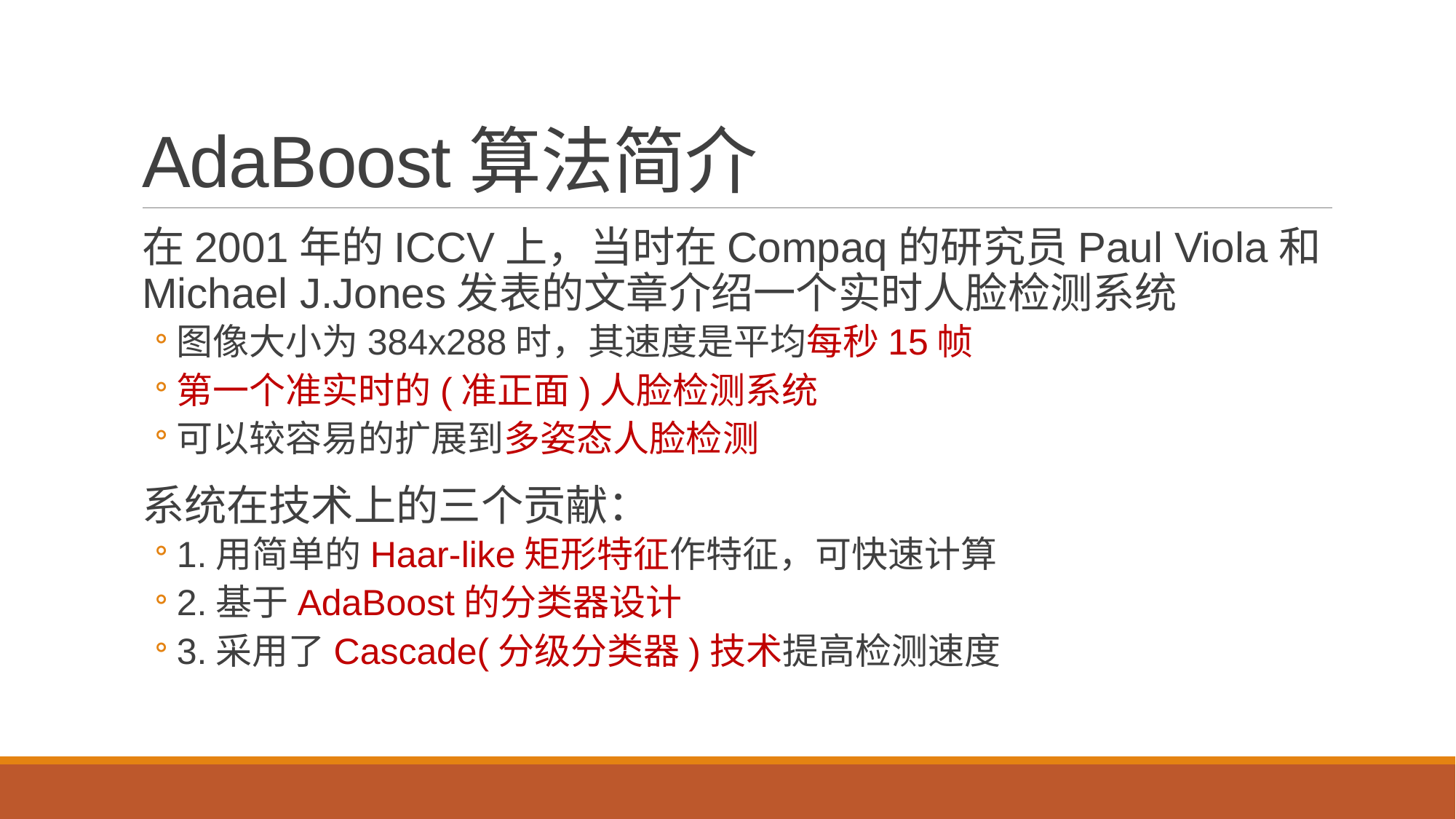

# AdaBoost算法简介
在2001年的ICCV上，当时在Compaq的研究员Paul Viola和Michael J.Jones发表的文章介绍一个实时人脸检测系统
图像大小为384x288时，其速度是平均每秒15帧
第一个准实时的(准正面)人脸检测系统
可以较容易的扩展到多姿态人脸检测
系统在技术上的三个贡献：
1.用简单的Haar-like矩形特征作特征，可快速计算
2.基于AdaBoost的分类器设计
3.采用了Cascade(分级分类器)技术提高检测速度
19